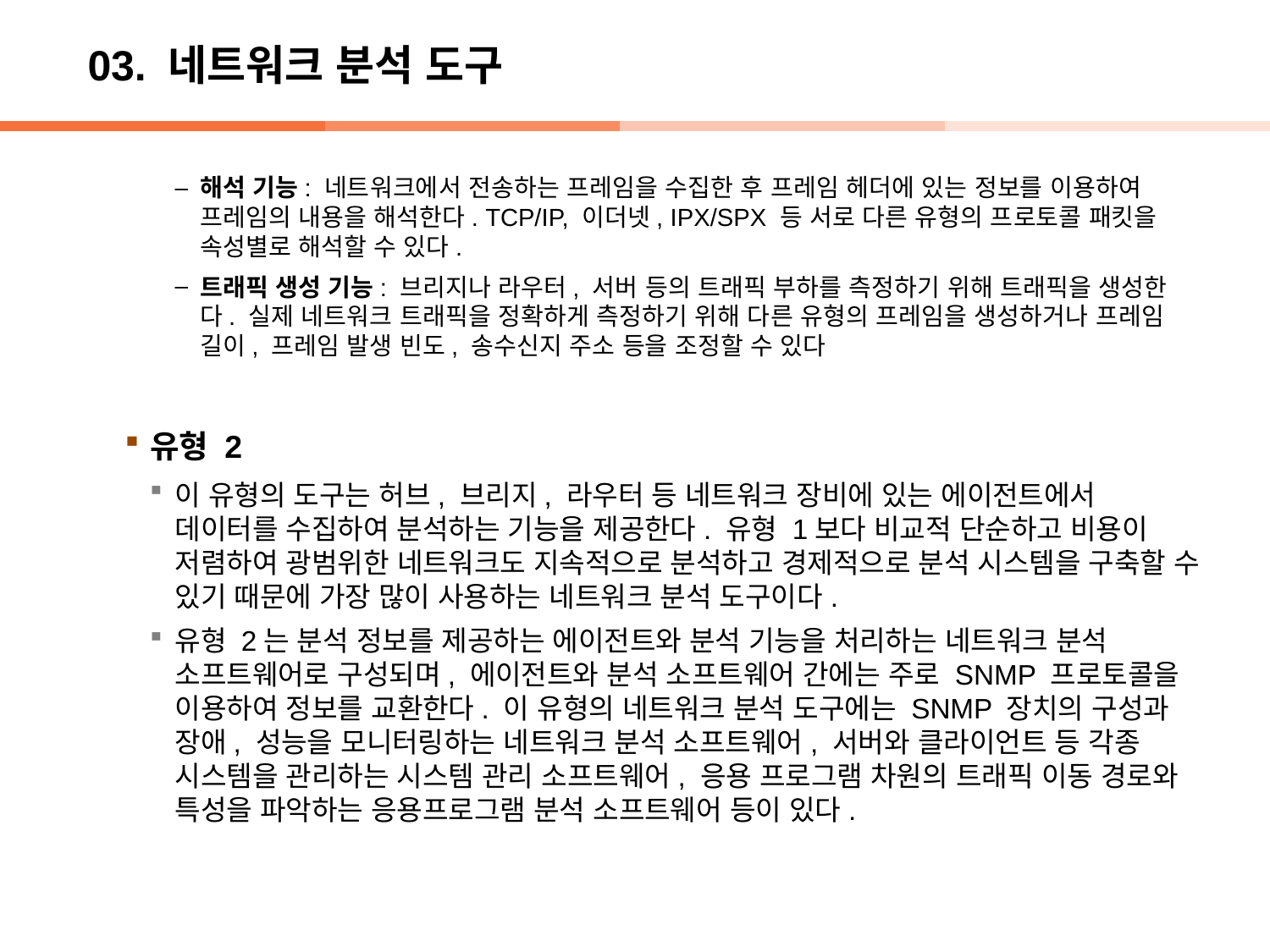

# 03. 네트워크 분석 도구
해석 기능: 네트워크에서 전송하는 프레임을 수집한 후 프레임 헤더에 있는 정보를 이용하여 프레임의 내용을 해석한다. TCP/IP, 이더넷, IPX/SPX 등 서로 다른 유형의 프로토콜 패킷을 속성별로 해석할 수 있다.
트래픽 생성 기능: 브리지나 라우터, 서버 등의 트래픽 부하를 측정하기 위해 트래픽을 생성한다. 실제 네트워크 트래픽을 정확하게 측정하기 위해 다른 유형의 프레임을 생성하거나 프레임 길이, 프레임 발생 빈도, 송수신지 주소 등을 조정할 수 있다

유형 2
이 유형의 도구는 허브, 브리지, 라우터 등 네트워크 장비에 있는 에이전트에서 데이터를 수집하여 분석하는 기능을 제공한다. 유형 1보다 비교적 단순하고 비용이 저렴하여 광범위한 네트워크도 지속적으로 분석하고 경제적으로 분석 시스템을 구축할 수 있기 때문에 가장 많이 사용하는 네트워크 분석 도구이다.
유형 2는 분석 정보를 제공하는 에이전트와 분석 기능을 처리하는 네트워크 분석 소프트웨어로 구성되며, 에이전트와 분석 소프트웨어 간에는 주로 SNMP 프로토콜을 이용하여 정보를 교환한다. 이 유형의 네트워크 분석 도구에는 SNMP 장치의 구성과 장애, 성능을 모니터링하는 네트워크 분석 소프트웨어, 서버와 클라이언트 등 각종 시스템을 관리하는 시스템 관리 소프트웨어, 응용 프로그램 차원의 트래픽 이동 경로와 특성을 파악하는 응용프로그램 분석 소프트웨어 등이 있다.